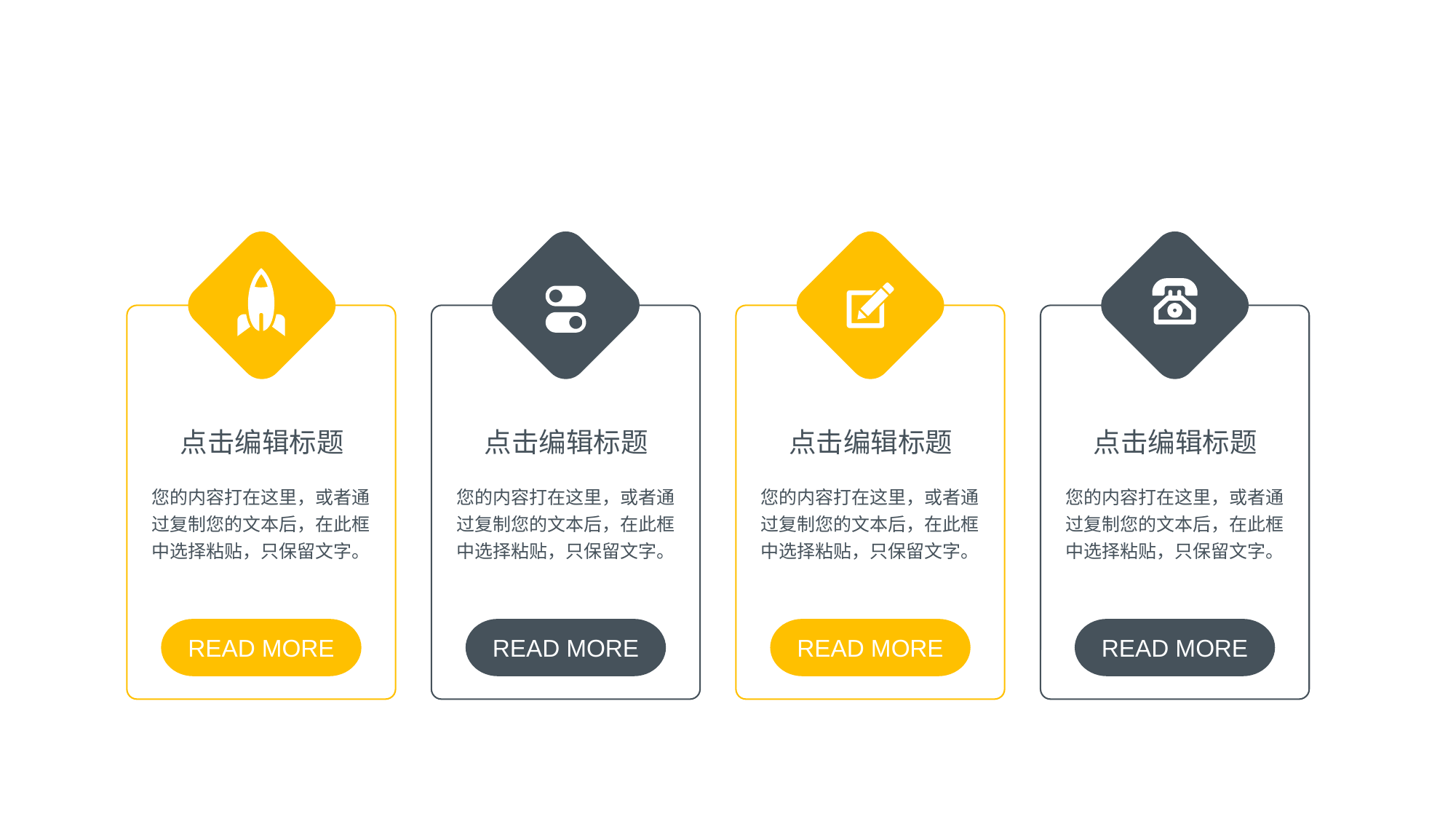

点击编辑标题
您的内容打在这里，或者通过复制您的文本后，在此框中选择粘贴，只保留文字。
READ MORE

点击编辑标题
您的内容打在这里，或者通过复制您的文本后，在此框中选择粘贴，只保留文字。
READ MORE

点击编辑标题
您的内容打在这里，或者通过复制您的文本后，在此框中选择粘贴，只保留文字。
READ MORE

点击编辑标题
您的内容打在这里，或者通过复制您的文本后，在此框中选择粘贴，只保留文字。
READ MORE